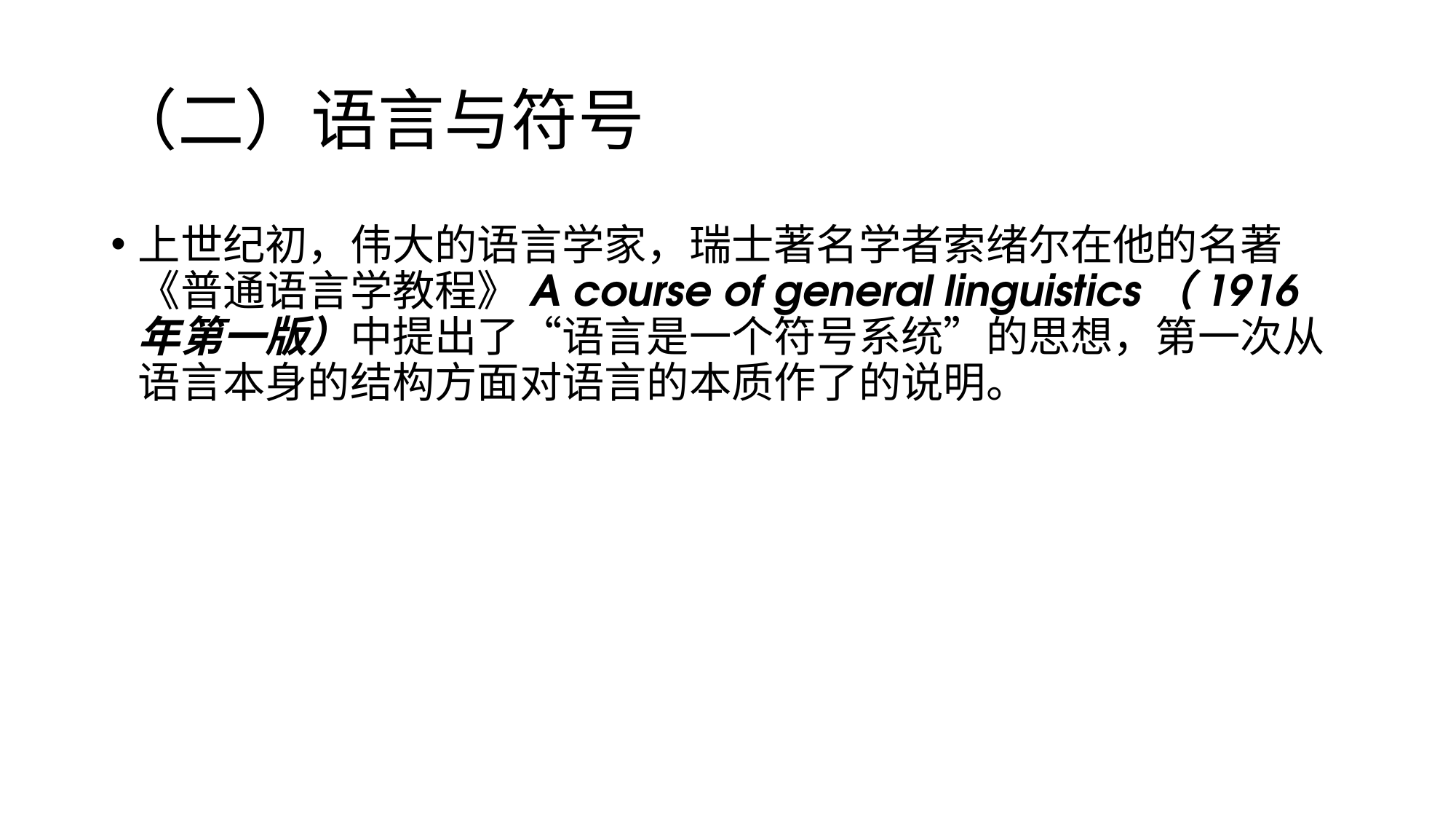

# （二）语言与符号
上世纪初，伟大的语言学家，瑞士著名学者索绪尔在他的名著《普通语言学教程》A course of general linguistics（1916年第一版）中提出了“语言是一个符号系统”的思想，第一次从语言本身的结构方面对语言的本质作了的说明。